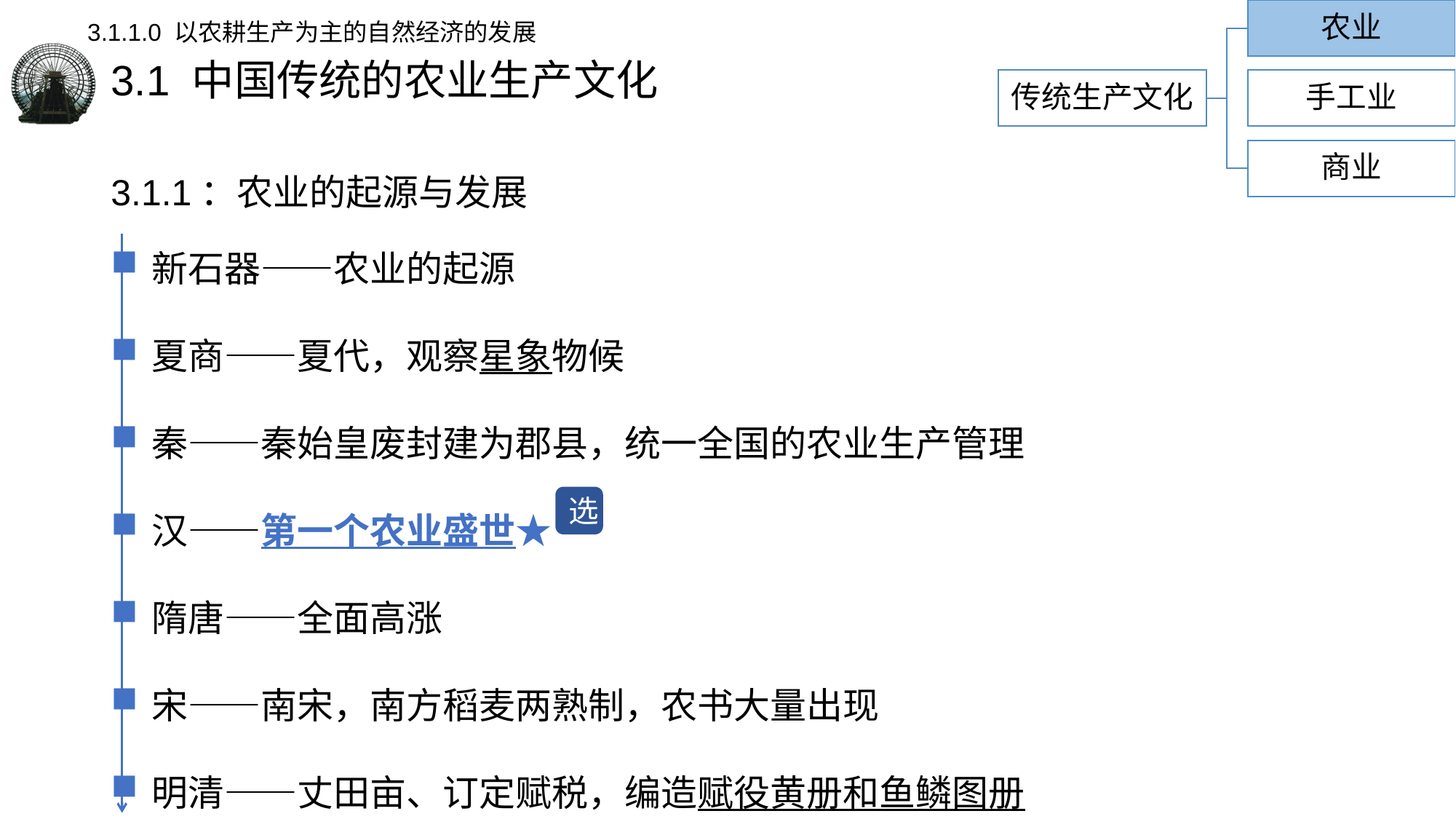

农业
3.1.1.0 以农耕生产为主的自然经济的发展

# 3.1 中国传统的农业生产文化
传统生产文化
手工业

商业
3.1.1：农业的起源与发展
新石器——农业的起源
夏商——夏代，观察星象物候
秦——秦始皇废封建为郡县，统一全国的农业生产管理
汉——第一个农业盛世★
隋唐——全面高涨
宋——南宋，南方稻麦两熟制，农书大量出现
明清——丈田亩、订定赋税，编造赋役黄册和鱼鳞图册
选
11